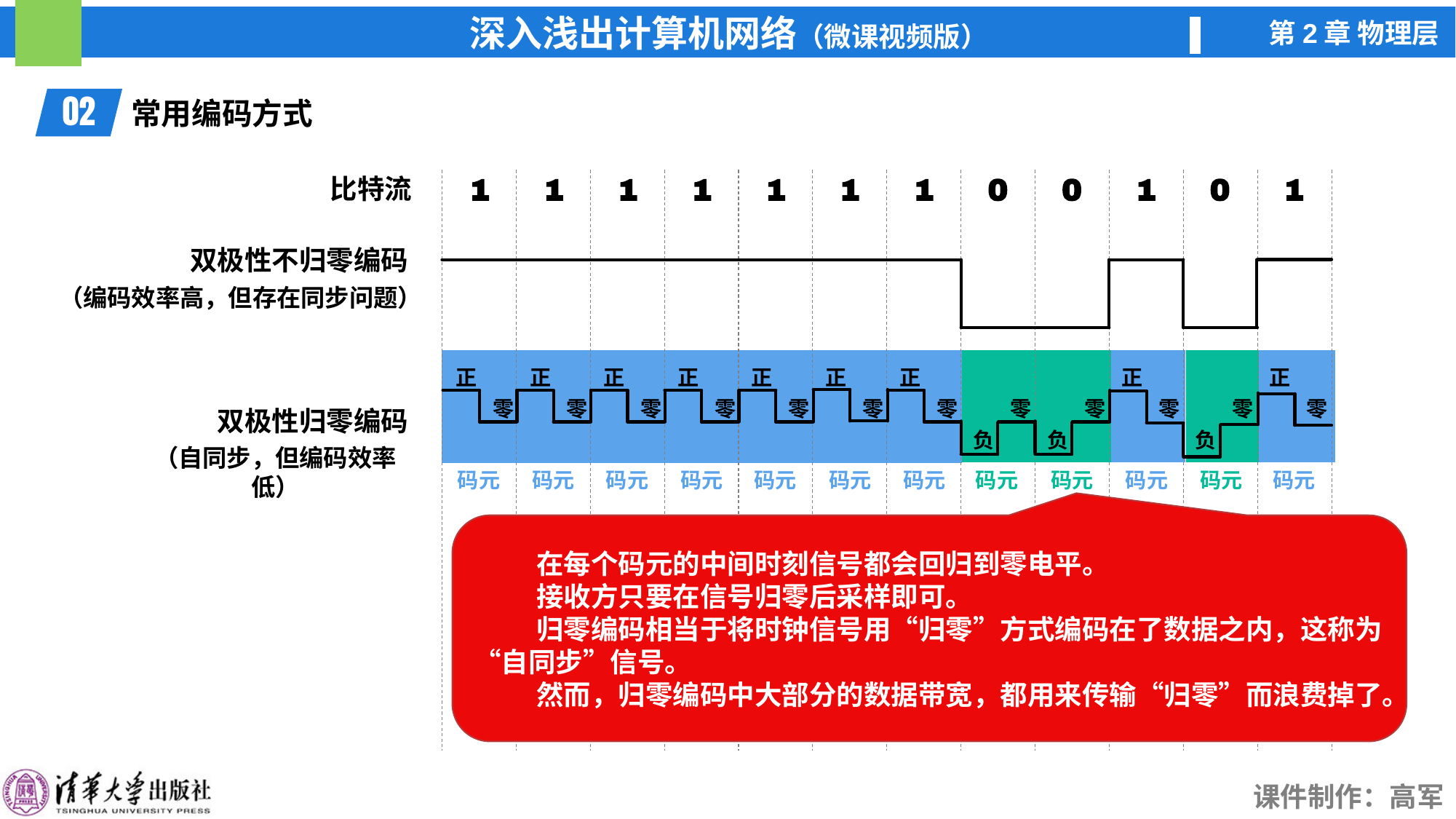

02
常用编码方式
1
1
1
1
1
1
1
0
0
1
0
1
比特流
双极性不归零编码
（编码效率高，但存在同步问题）

码元
码元
码元
码元
码元
码元
码元
码元
码元
码元
码元
码元
正
正
正
正
正
正
正
正
正
零
零
零
零
零
零
零
零
零
零
零
零
双极性归零编码
负
负
负
（自同步，但编码效率低）
         在每个码元的中间时刻信号都会回归到零电平。
         接收方只要在信号归零后采样即可。
         归零编码相当于将时钟信号用“归零”方式编码在了数据之内，这称为“自同步”信号。
         然而，归零编码中大部分的数据带宽，都用来传输“归零”而浪费掉了。